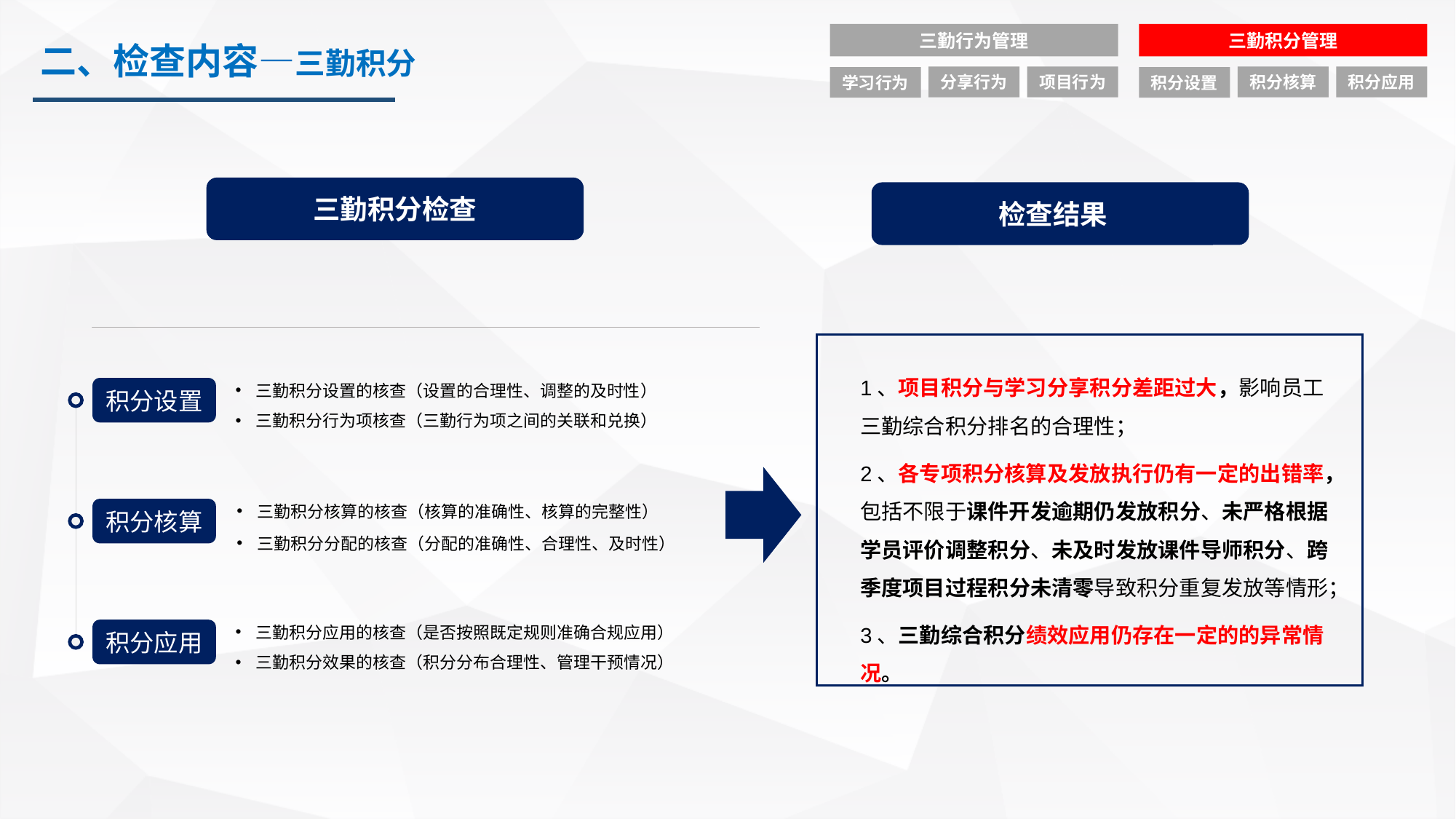

三勤行为管理
三勤积分管理
二、检查内容—三勤积分
分享行为
项目行为
积分核算
积分应用
学习行为
积分设置

三勤积分检查
检查结果

1、项目积分与学习分享积分差距过大，影响员工三勤综合积分排名的合理性；
2、各专项积分核算及发放执行仍有一定的出错率，包括不限于课件开发逾期仍发放积分、未严格根据学员评价调整积分、未及时发放课件导师积分、跨季度项目过程积分未清零导致积分重复发放等情形；
3、三勤综合积分绩效应用仍存在一定的的异常情况。
三勤积分设置的核查（设置的合理性、调整的及时性）
三勤积分行为项核查（三勤行为项之间的关联和兑换）
积分设置

三勤积分核算的核查（核算的准确性、核算的完整性）
三勤积分分配的核查（分配的准确性、合理性、及时性）
积分核算

三勤积分应用的核查（是否按照既定规则准确合规应用）
三勤积分效果的核查（积分分布合理性、管理干预情况）
积分应用